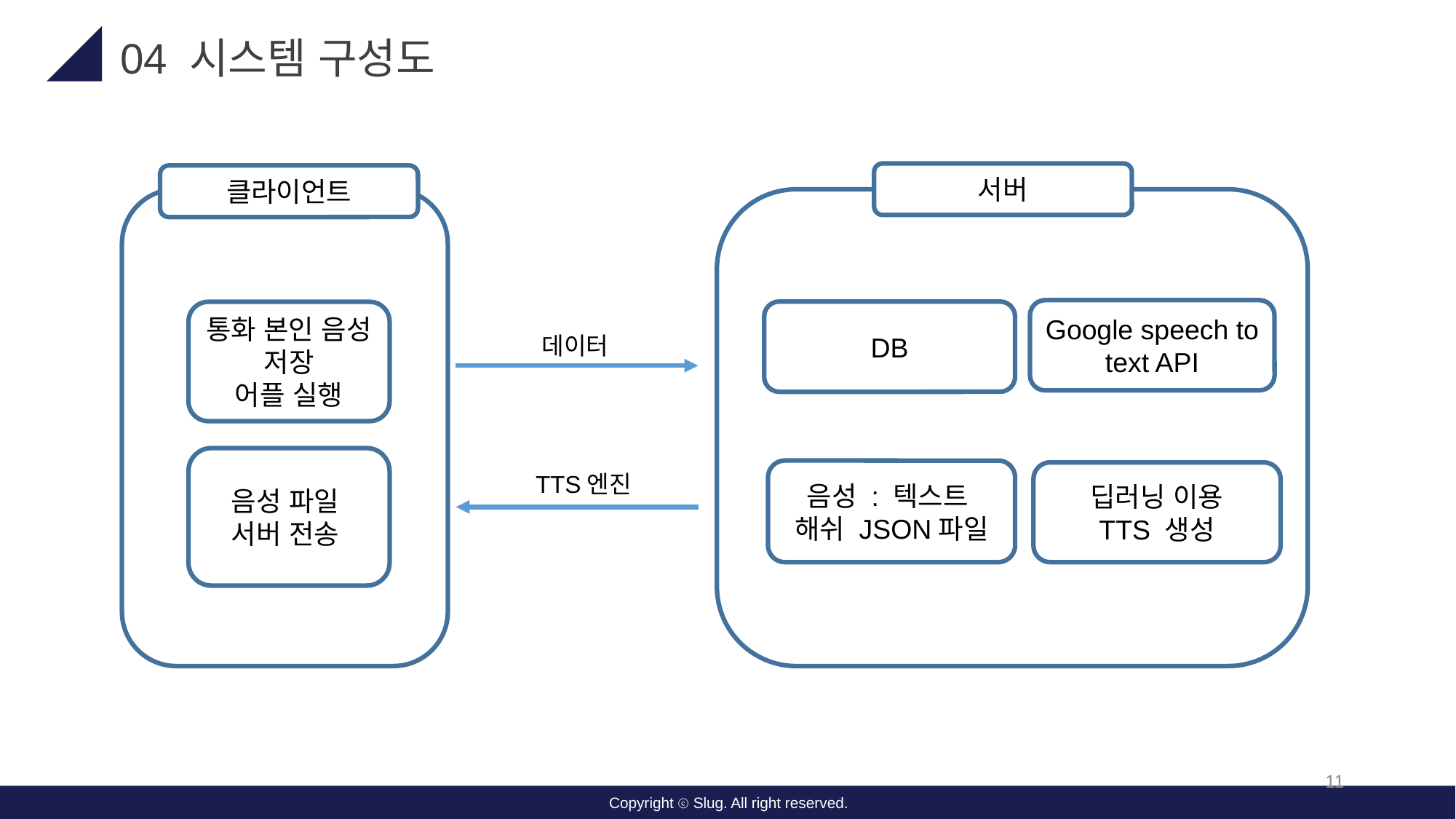

04 시스템 구성도

서버
클라이언트

Google speech to text API
DB
통화 본인 음성 저장
어플 실행
데이터
음성 파일
서버 전송
음성 : 텍스트
해쉬 JSON파일
딥러닝 이용
TTS 생성
TTS엔진
11

Copyright ⓒ Slug. All right reserved.